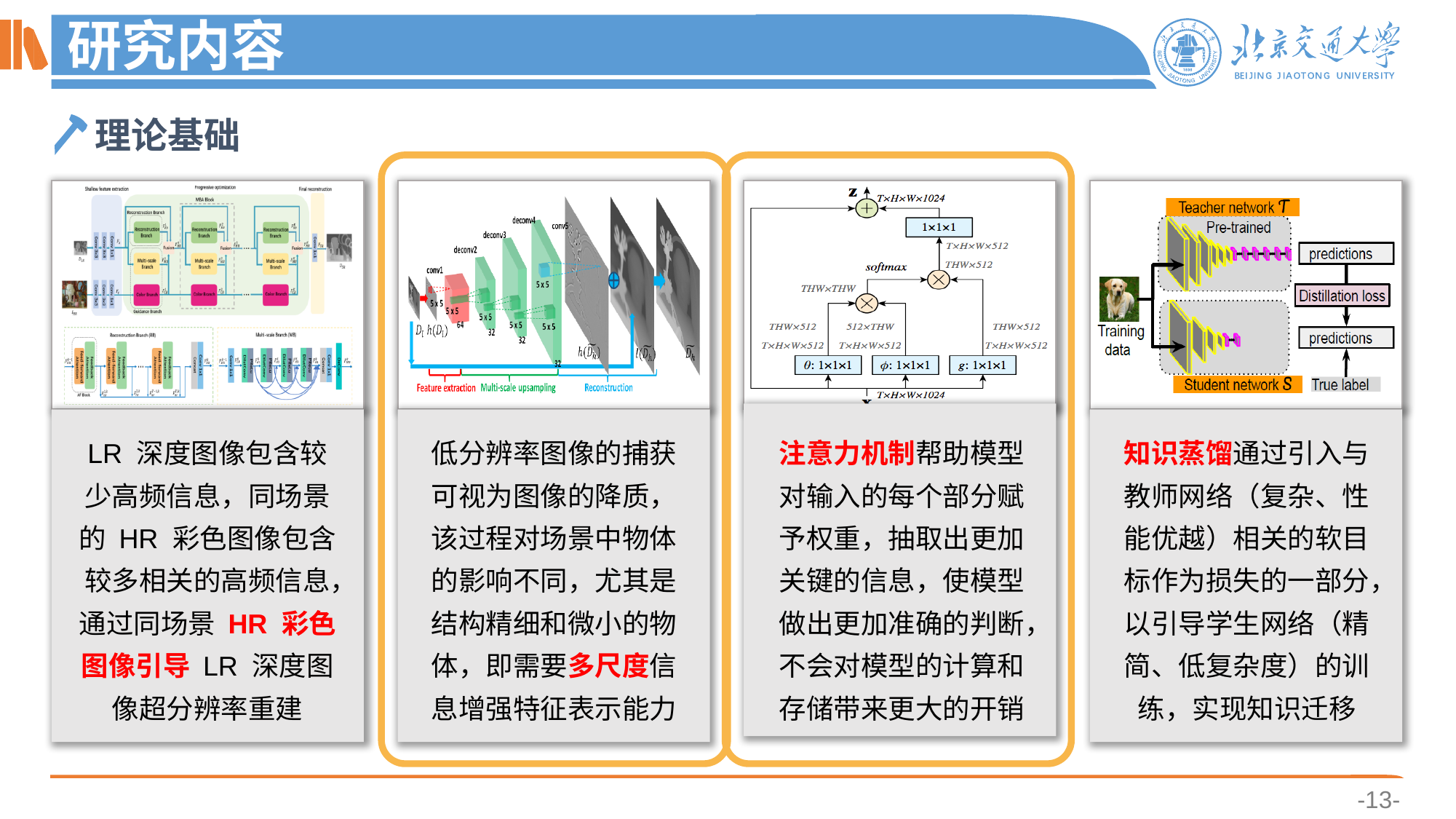

# 研究内容
理论基础

注意力机制帮助模型对输入的每个部分赋予权重，抽取出更加关键的信息，使模型做出更加准确的判断，不会对模型的计算和存储带来更大的开销
知识蒸馏通过引入与教师网络（复杂、性能优越）相关的软目标作为损失的一部分，以引导学生网络（精简、低复杂度）的训练，实现知识迁移
低分辨率图像的捕获可视为图像的降质，该过程对场景中物体的影响不同，尤其是结构精细和微小的物体，即需要多尺度信息增强特征表示能力
LR 深度图像包含较少高频信息，同场景的 HR 彩色图像包含较多相关的高频信息，通过同场景 HR 彩色图像引导 LR 深度图像超分辨率重建